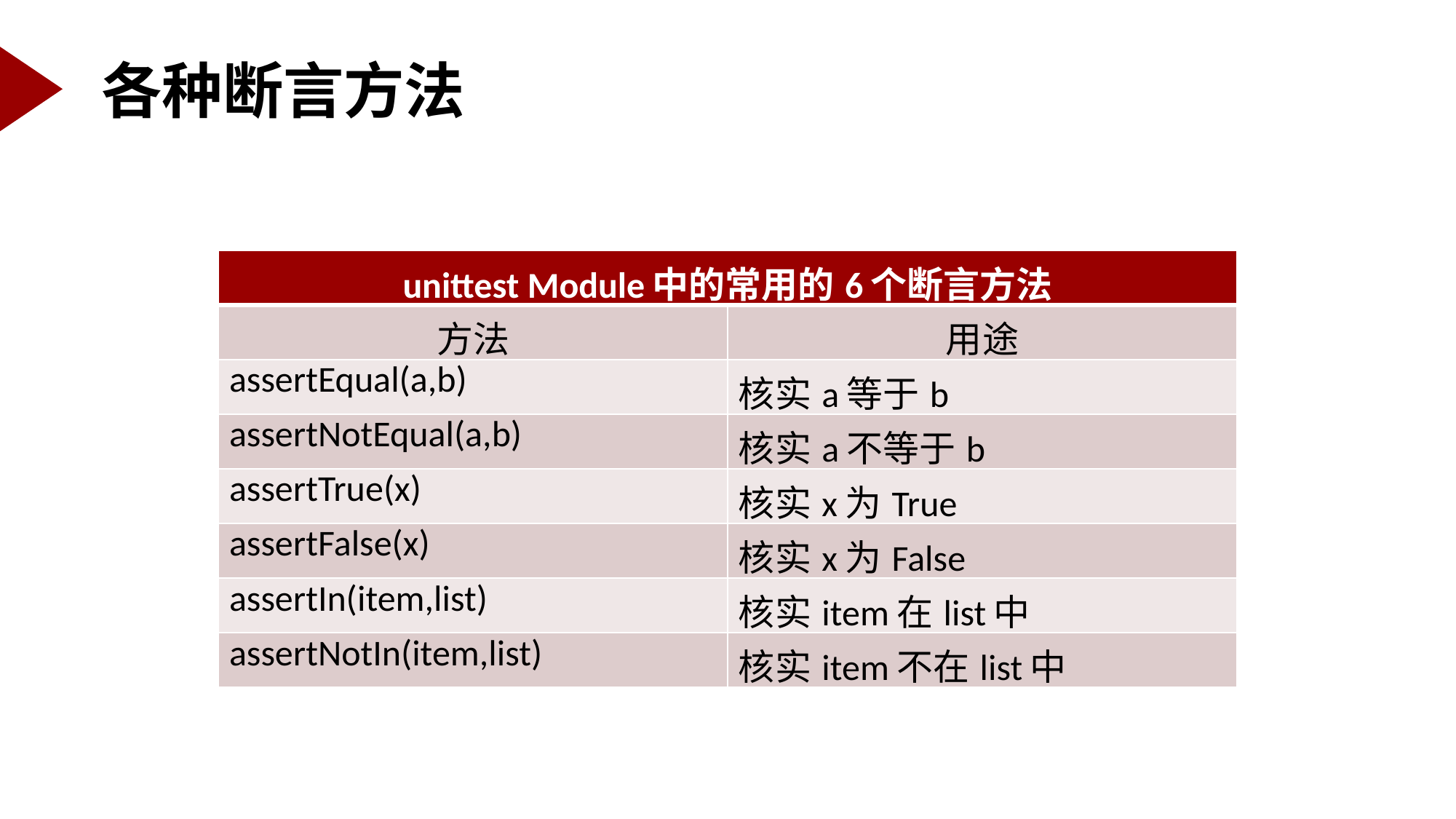

各种断言方法

| unittest Module中的常用的6个断言方法 |  |
| --- | --- |
| 方法 | 用途 |
| assertEqual(a,b) | 核实a等于b |
| assertNotEqual(a,b) | 核实a不等于b |
| assertTrue(x) | 核实x为True |
| assertFalse(x) | 核实x为False |
| assertIn(item,list) | 核实item在list中 |
| assertNotIn(item,list) | 核实item不在list中 |